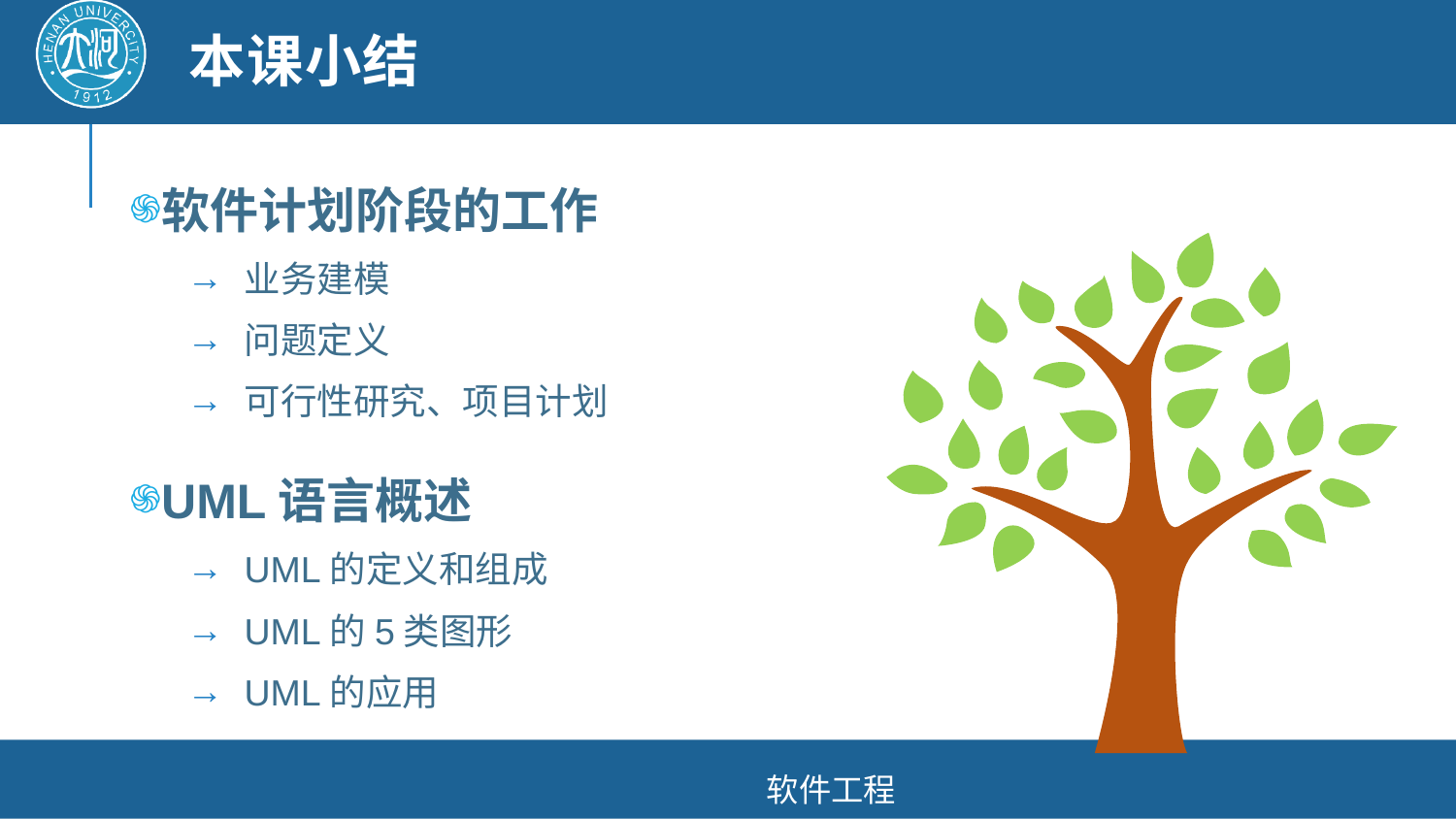

# 本课小结
软件计划阶段的工作
业务建模
问题定义
可行性研究、项目计划
UML语言概述
UML的定义和组成
UML的5类图形
UML的应用

软件工程
92